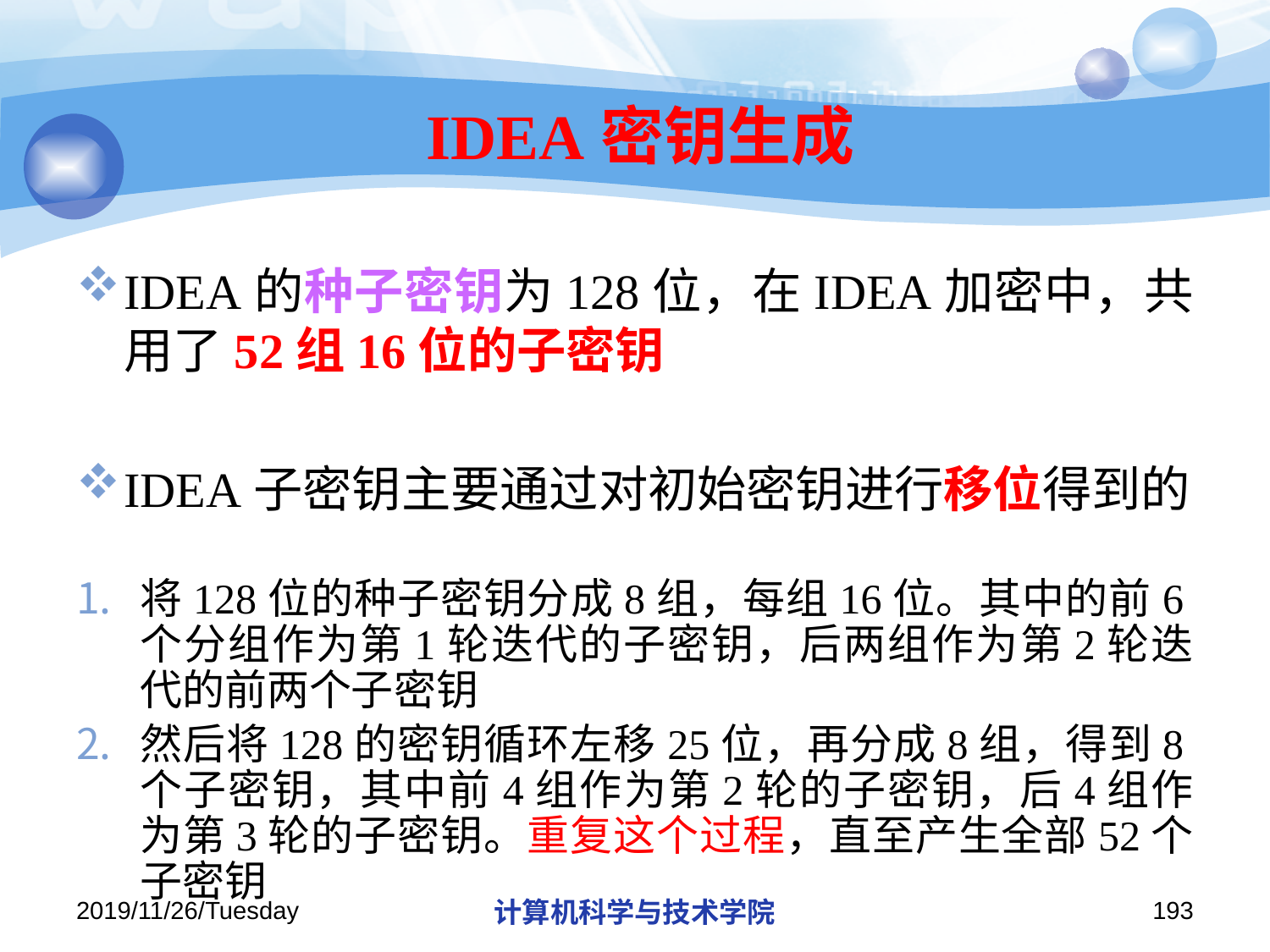

# IDEA密钥生成
IDEA的种子密钥为128位，在IDEA加密中，共用了52组16位的子密钥

IDEA子密钥主要通过对初始密钥进行移位得到的
将128位的种子密钥分成8组，每组16位。其中的前6个分组作为第1轮迭代的子密钥，后两组作为第2轮迭代的前两个子密钥
然后将128的密钥循环左移25位，再分成8组，得到8个子密钥，其中前4组作为第2轮的子密钥，后4组作为第3轮的子密钥。重复这个过程，直至产生全部52个子密钥
2019/11/26/Tuesday
计算机科学与技术学院
193